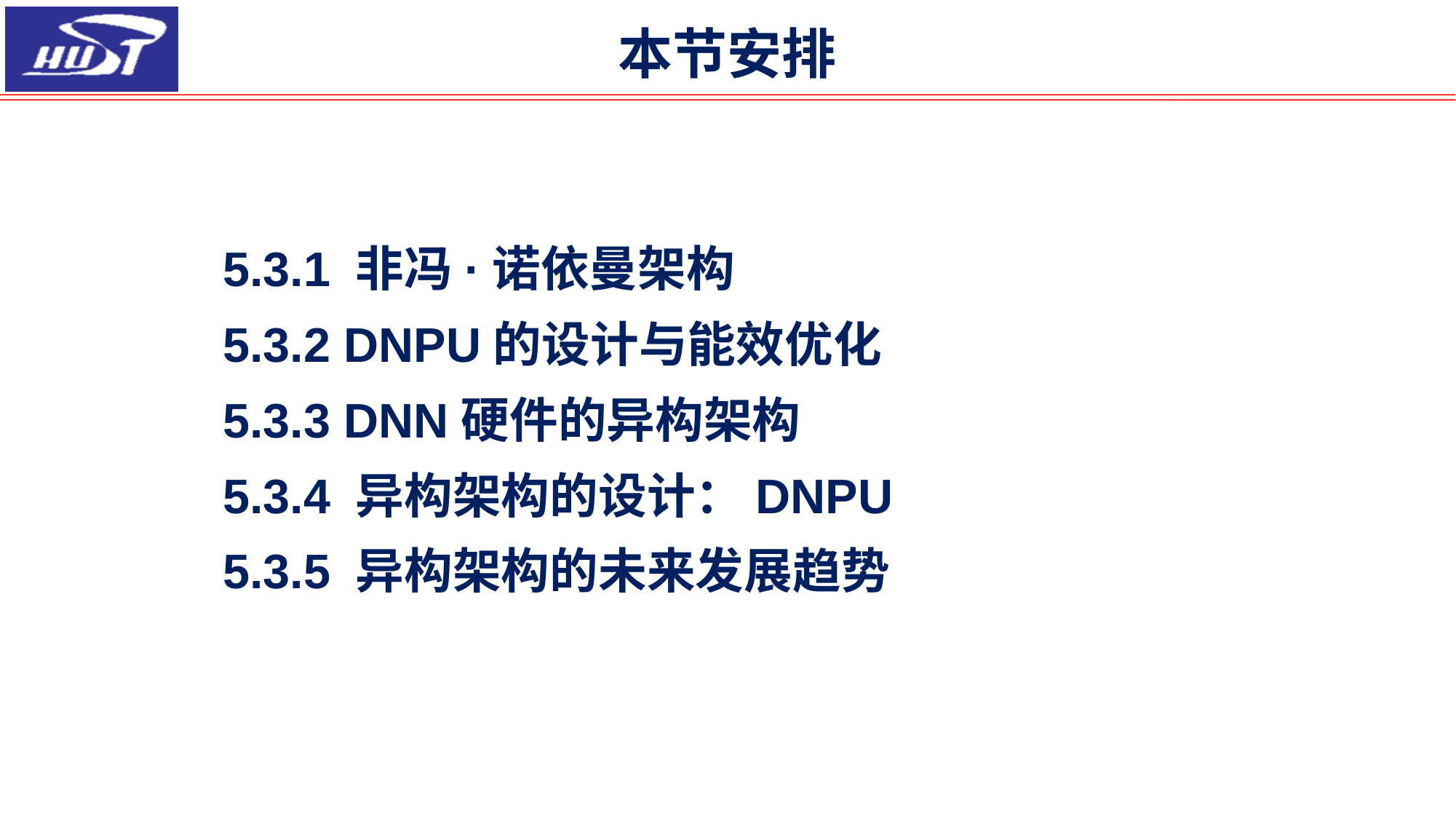

本节安排
# 5.3.1 非冯·诺依曼架构 5.3.2 DNPU的设计与能效优化 5.3.3 DNN硬件的异构架构 5.3.4 异构架构的设计：DNPU 5.3.5 异构架构的未来发展趋势